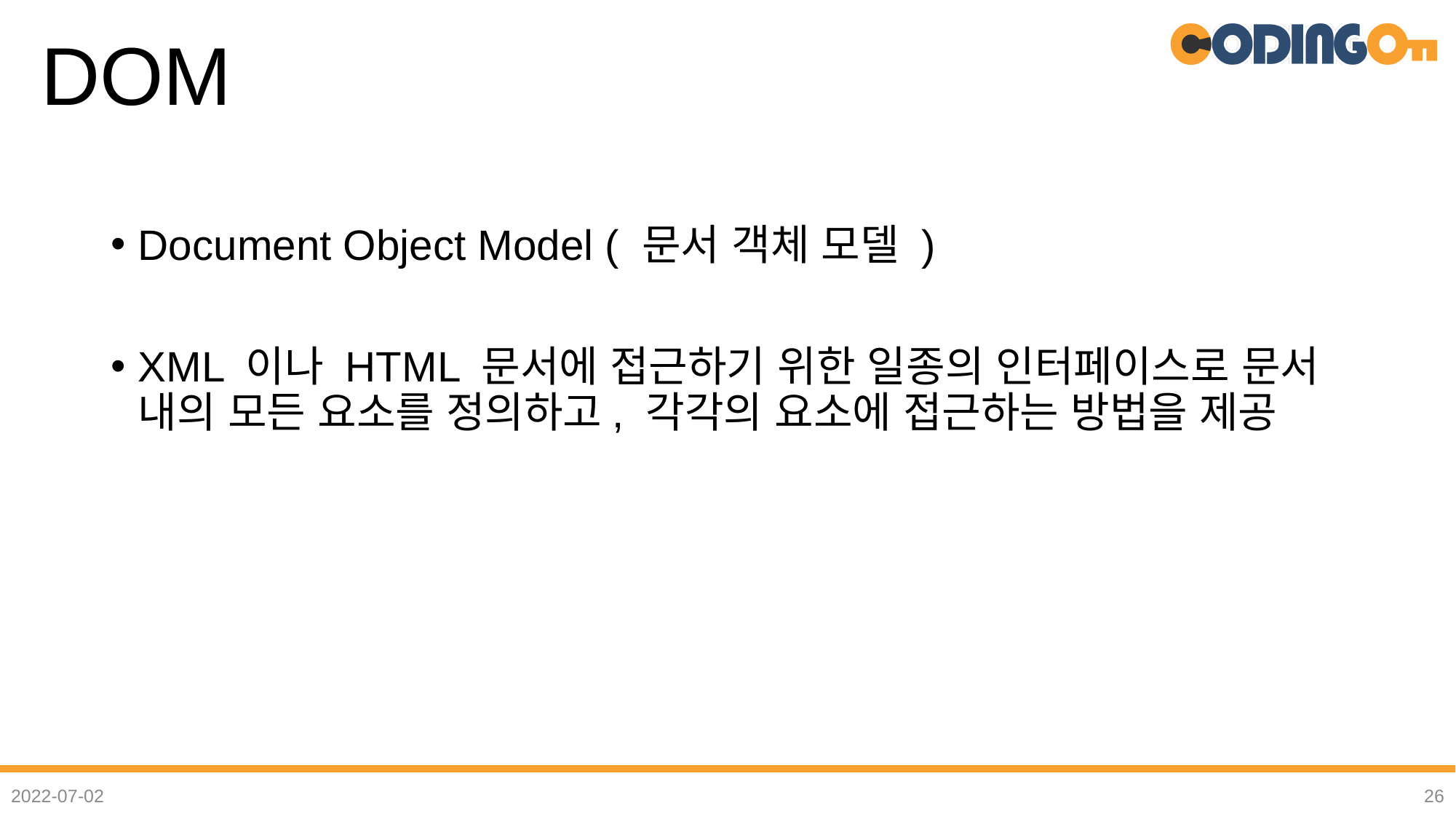

# DOM
Document Object Model ( 문서 객체 모델 )

XML 이나 HTML 문서에 접근하기 위한 일종의 인터페이스로 문서 내의 모든 요소를 정의하고, 각각의 요소에 접근하는 방법을 제공
2022-07-02
26